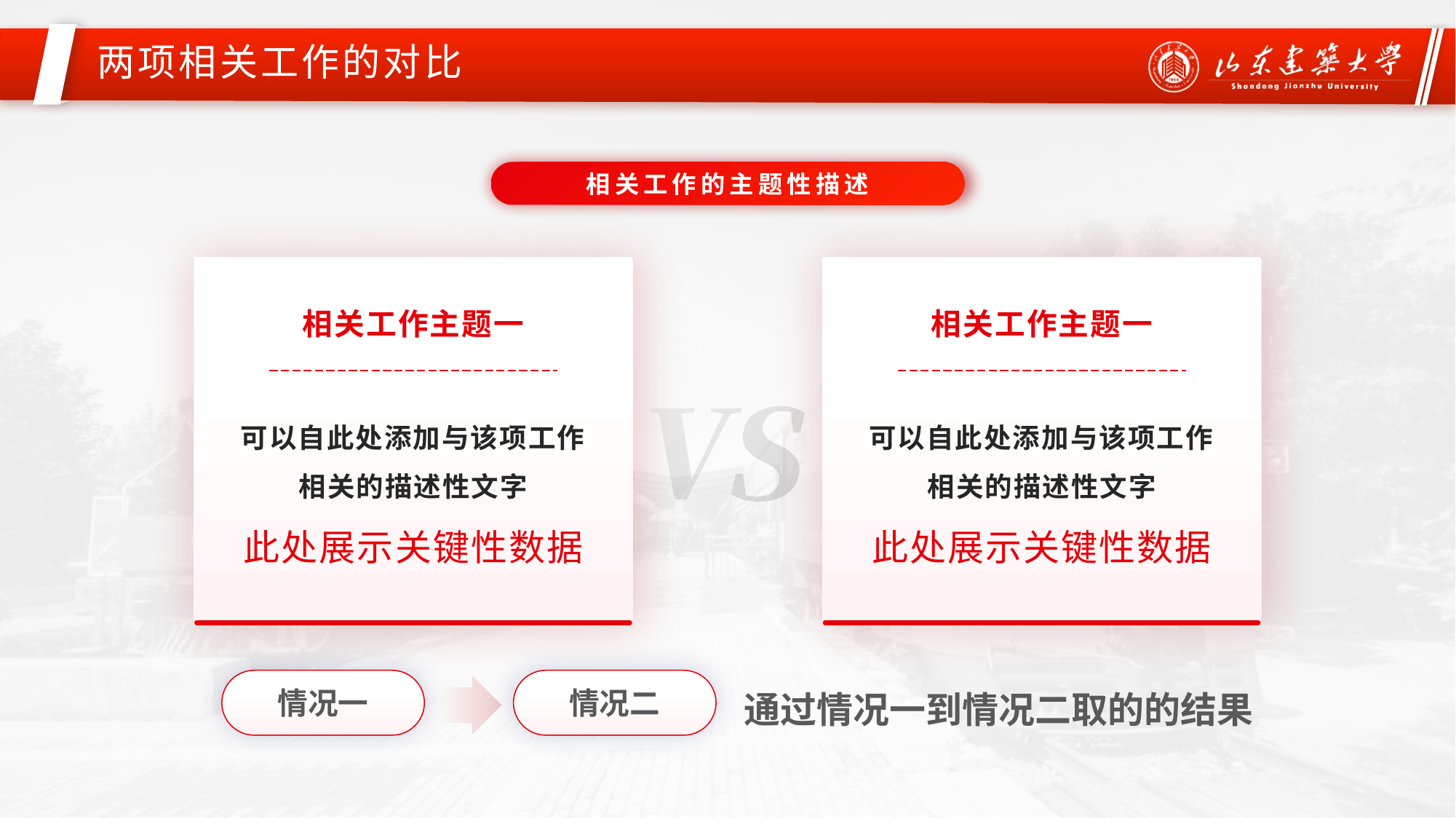

两项相关工作的对比
相关工作的主题性描述

相关工作主题一
可以自此处添加与该项工作相关的描述性文字
此处展示关键性数据

相关工作主题一
可以自此处添加与该项工作相关的描述性文字
此处展示关键性数据

情况一
情况二

通过情况一到情况二取的的结果